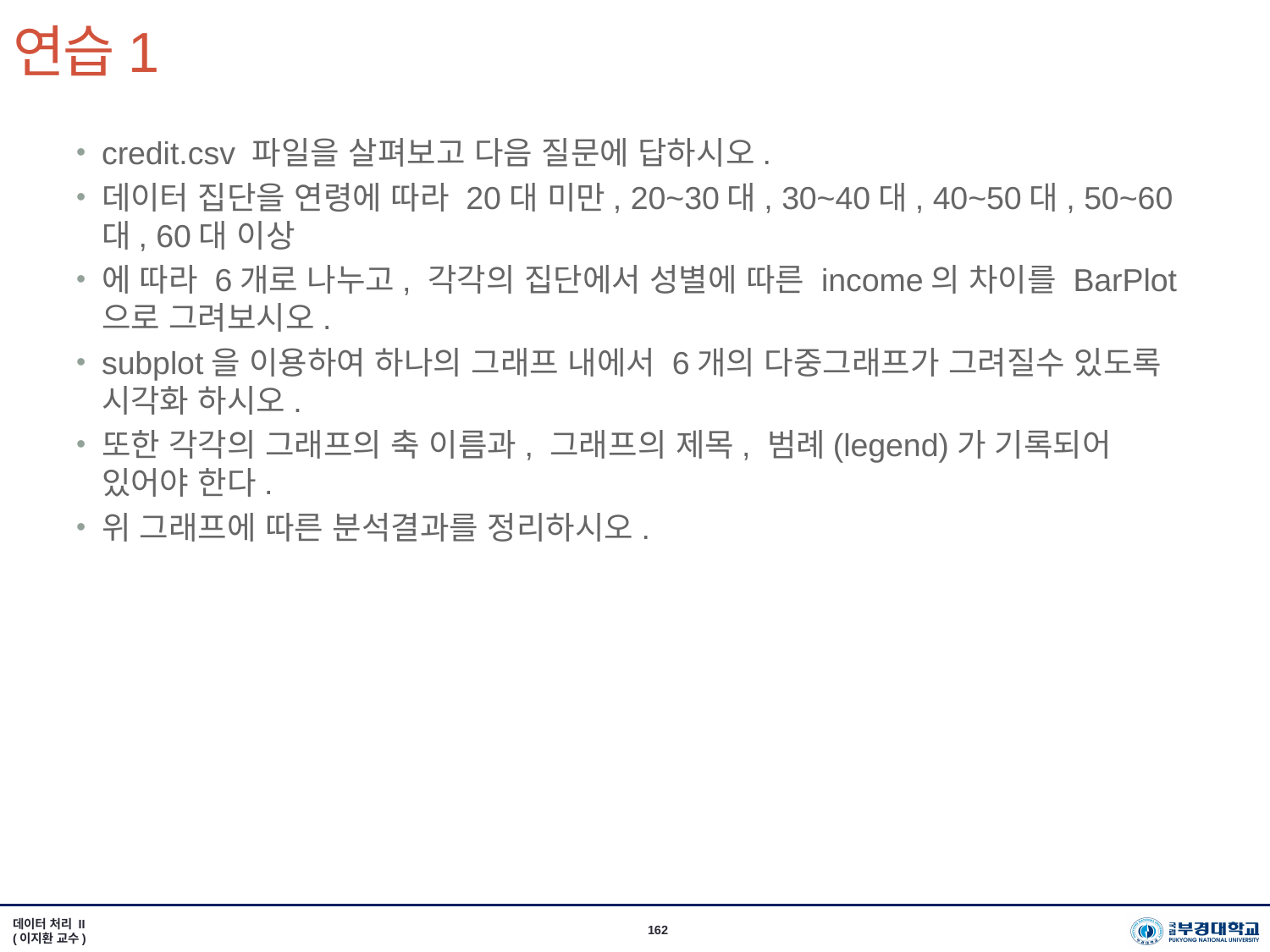

# 연습1
credit.csv 파일을 살펴보고 다음 질문에 답하시오.
데이터 집단을 연령에 따라 20대 미만, 20~30대, 30~40대, 40~50대, 50~60대, 60대 이상
에 따라 6개로 나누고, 각각의 집단에서 성별에 따른 income의 차이를 BarPlot으로 그려보시오.
subplot을 이용하여 하나의 그래프 내에서 6개의 다중그래프가 그려질수 있도록 시각화 하시오.
또한 각각의 그래프의 축 이름과, 그래프의 제목, 범례(legend)가 기록되어 있어야 한다.
위 그래프에 따른 분석결과를 정리하시오.
데이터 처리 II
(이지환 교수)